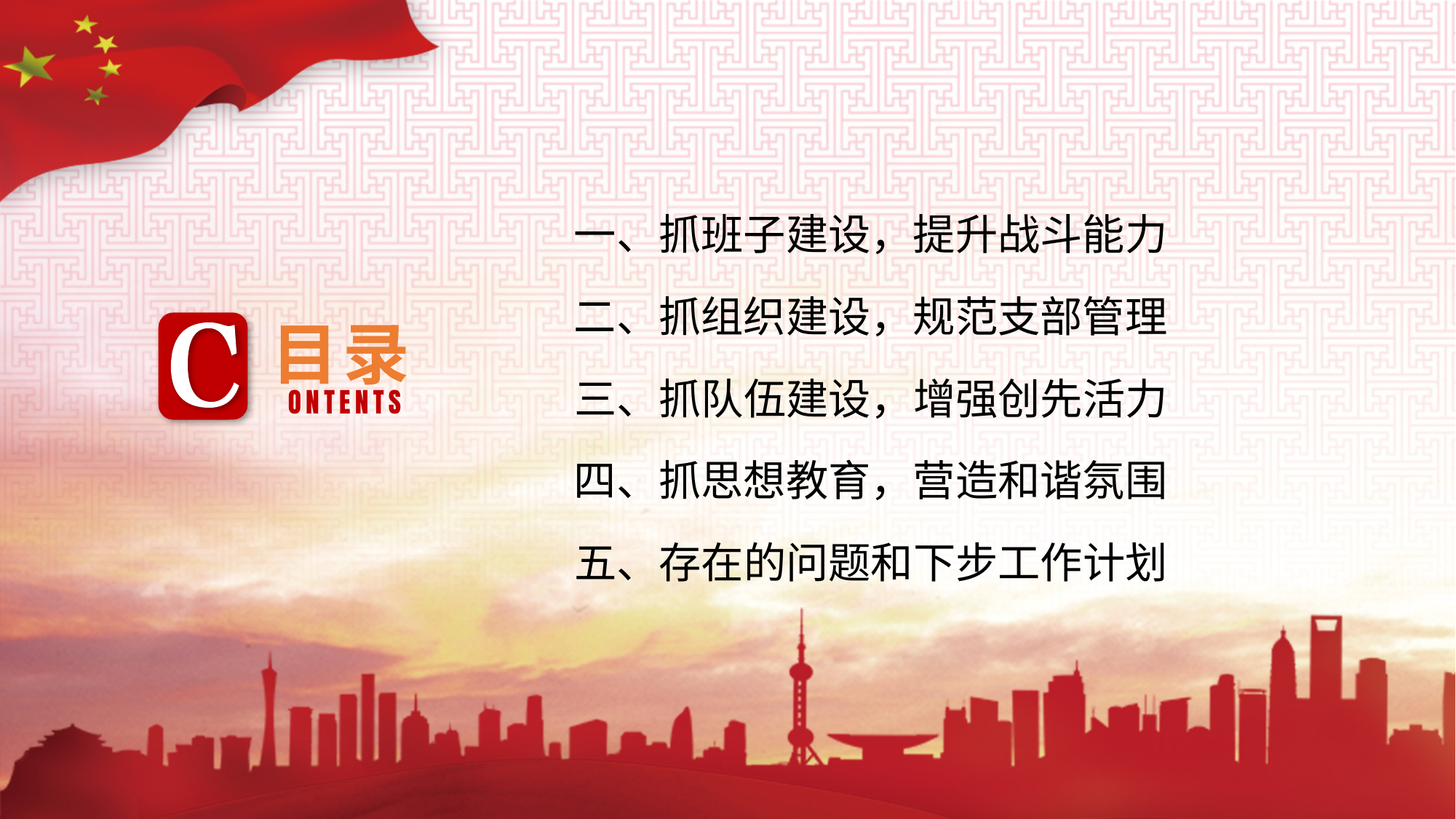

一、抓班子建设，提升战斗能力
二、抓组织建设，规范支部管理
目录
ONTENTS

三、抓队伍建设，增强创先活力
四、抓思想教育，营造和谐氛围
五、存在的问题和下步工作计划